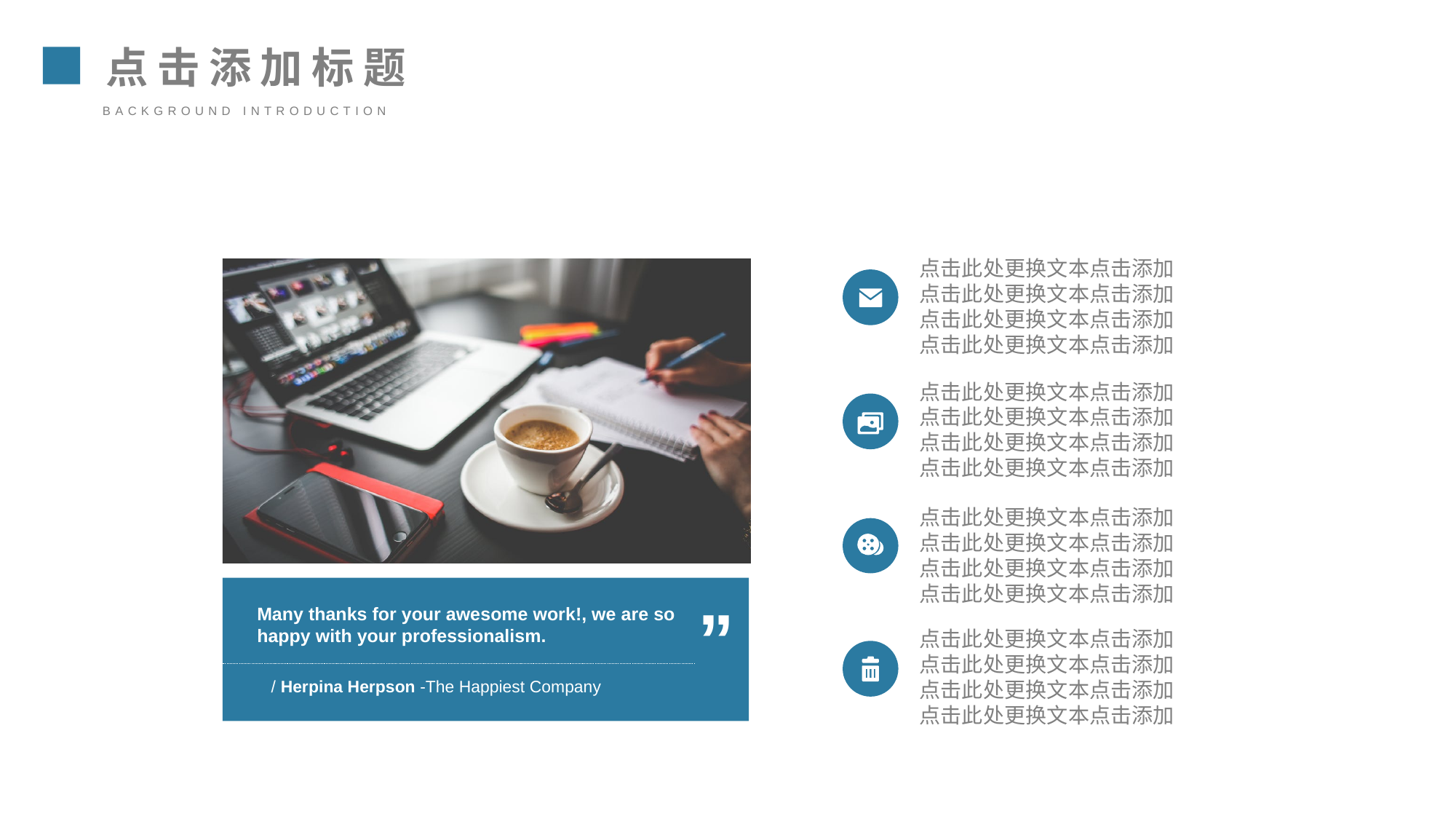

点击添加标题
background introduction

点击此处更换文本点击添加
点击此处更换文本点击添加
点击此处更换文本点击添加
点击此处更换文本点击添加

”
Many thanks for your awesome work!, we are so happy with your professionalism.
/ Herpina Herpson -The Happiest Company

点击此处更换文本点击添加
点击此处更换文本点击添加
点击此处更换文本点击添加
点击此处更换文本点击添加

点击此处更换文本点击添加
点击此处更换文本点击添加
点击此处更换文本点击添加
点击此处更换文本点击添加

点击此处更换文本点击添加
点击此处更换文本点击添加
点击此处更换文本点击添加
点击此处更换文本点击添加